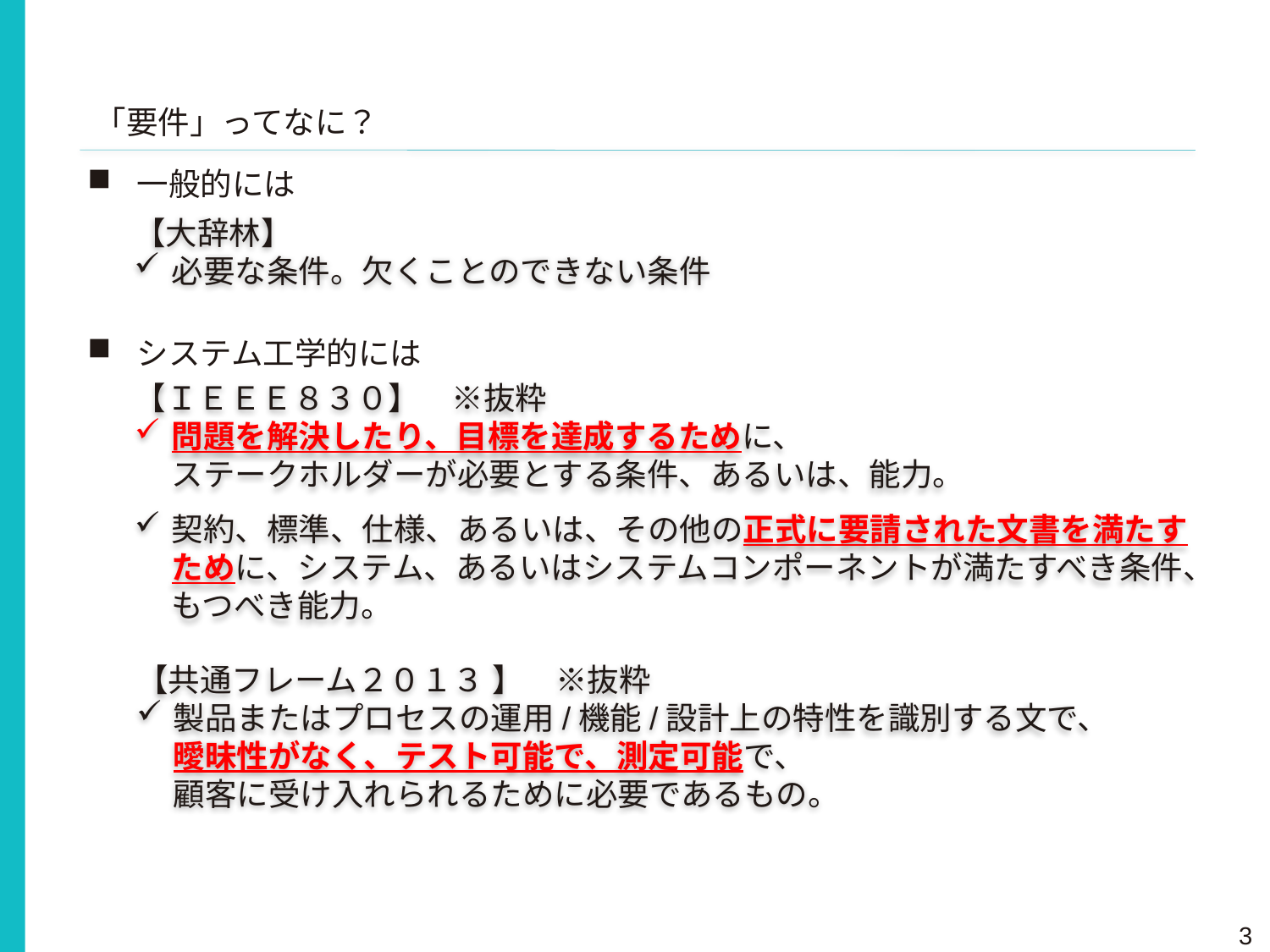

「要件」ってなに？
一般的には

システム工学的には

【大辞林】
必要な条件。欠くことのできない条件
【ＩＥＥＥ８３０】　※抜粋
問題を解決したり、目標を達成するために、
ステークホルダーが必要とする条件、あるいは、能力。
契約、標準、仕様、あるいは、その他の正式に要請された文書を満たすために、システム、あるいはシステムコンポーネントが満たすべき条件、もつべき能力。
【共通フレーム２０１３ 】　※抜粋
製品またはプロセスの運用/機能/設計上の特性を識別する文で、
曖昧性がなく、テスト可能で、測定可能で、
顧客に受け入れられるために必要であるもの。
3